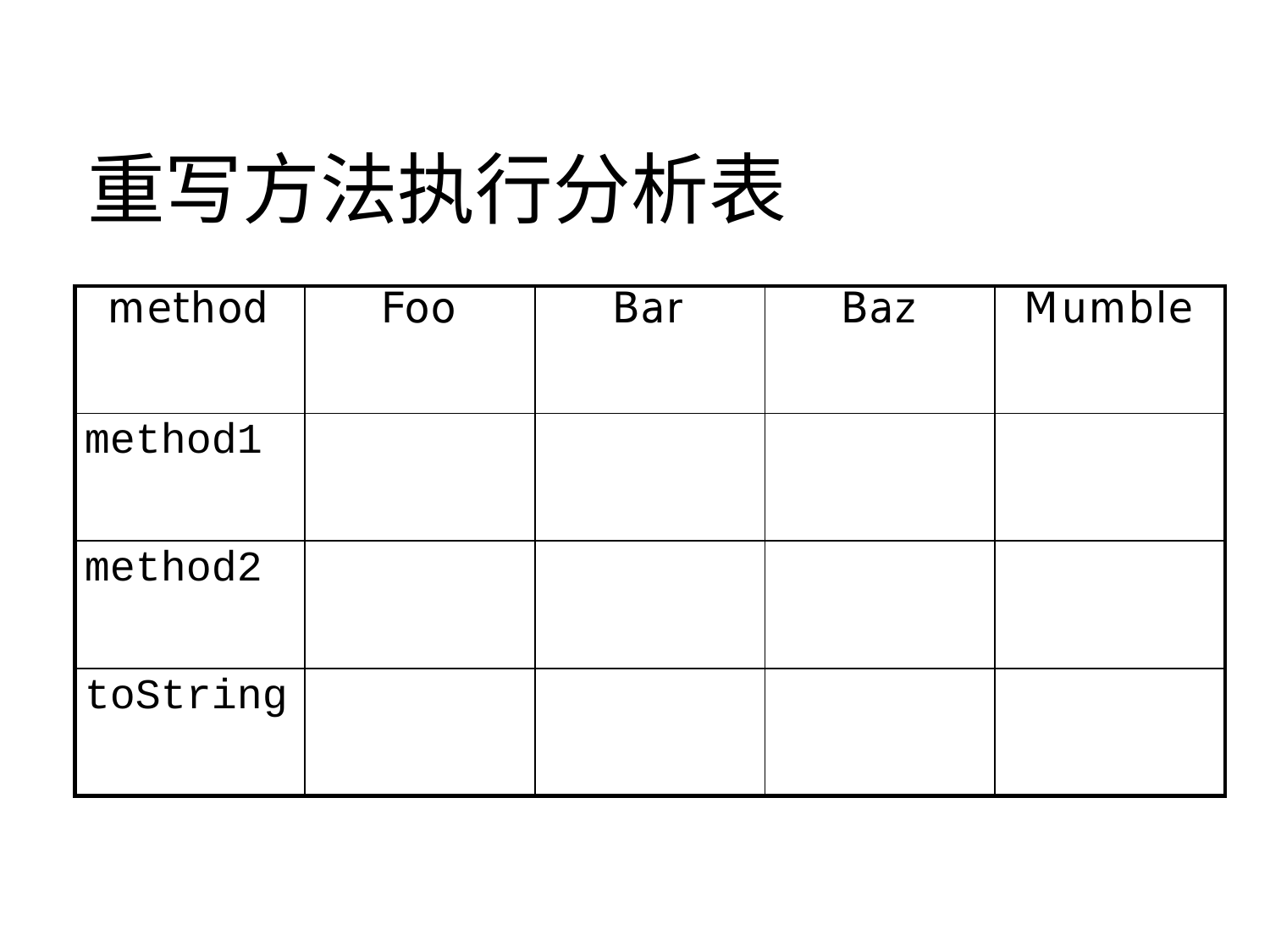

# 重写方法执行分析表
| method | Foo | Bar | Baz | Mumble |
| --- | --- | --- | --- | --- |
| method1 |  |  |  |  |
| method2 |  |  |  |  |
| toString |  |  |  |  |